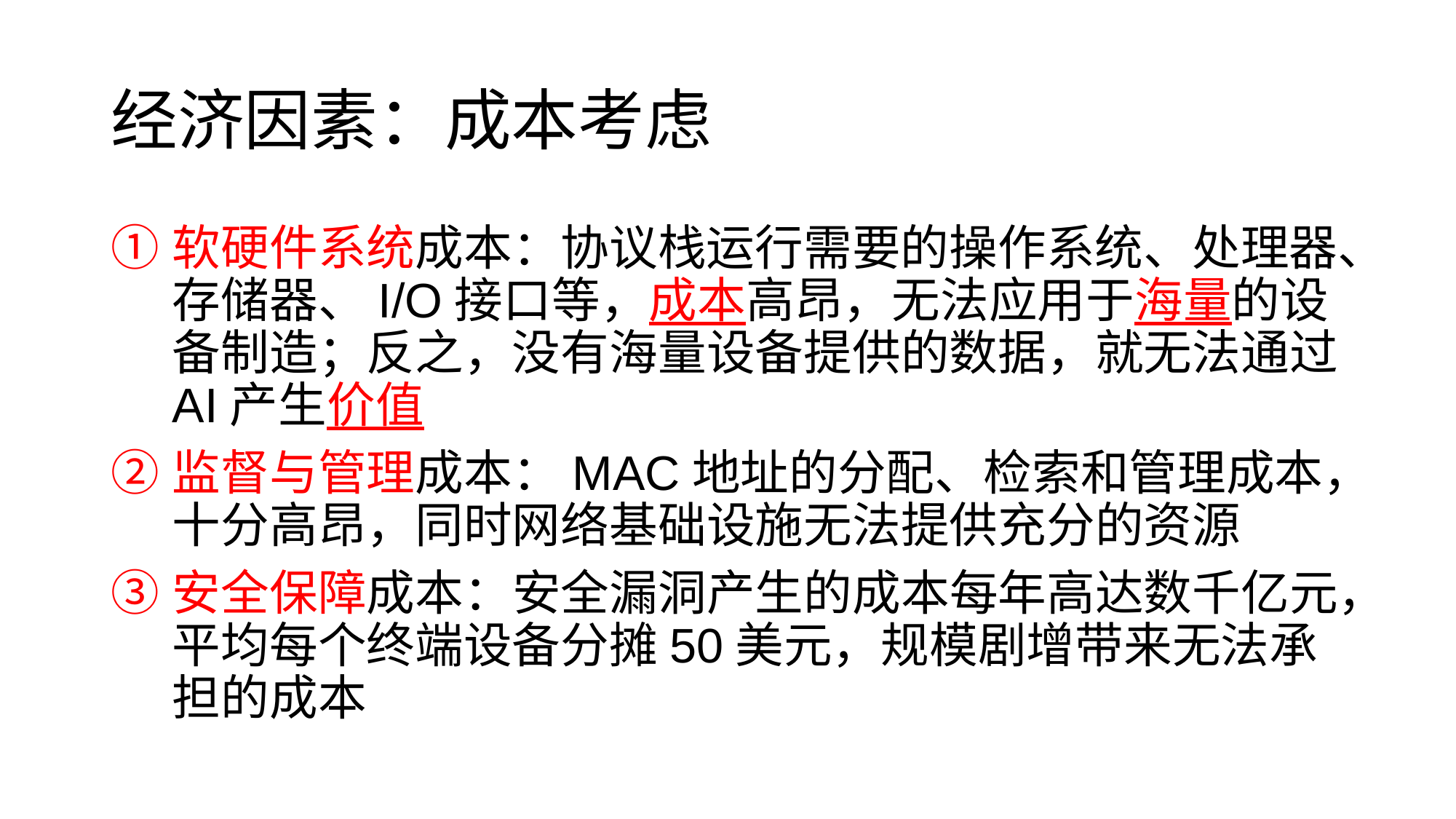

# 经济因素：成本考虑
软硬件系统成本：协议栈运行需要的操作系统、处理器、存储器、I/O接口等，成本高昂，无法应用于海量的设备制造；反之，没有海量设备提供的数据，就无法通过AI产生价值
监督与管理成本：MAC地址的分配、检索和管理成本，十分高昂，同时网络基础设施无法提供充分的资源
安全保障成本：安全漏洞产生的成本每年高达数千亿元，平均每个终端设备分摊50美元，规模剧增带来无法承担的成本